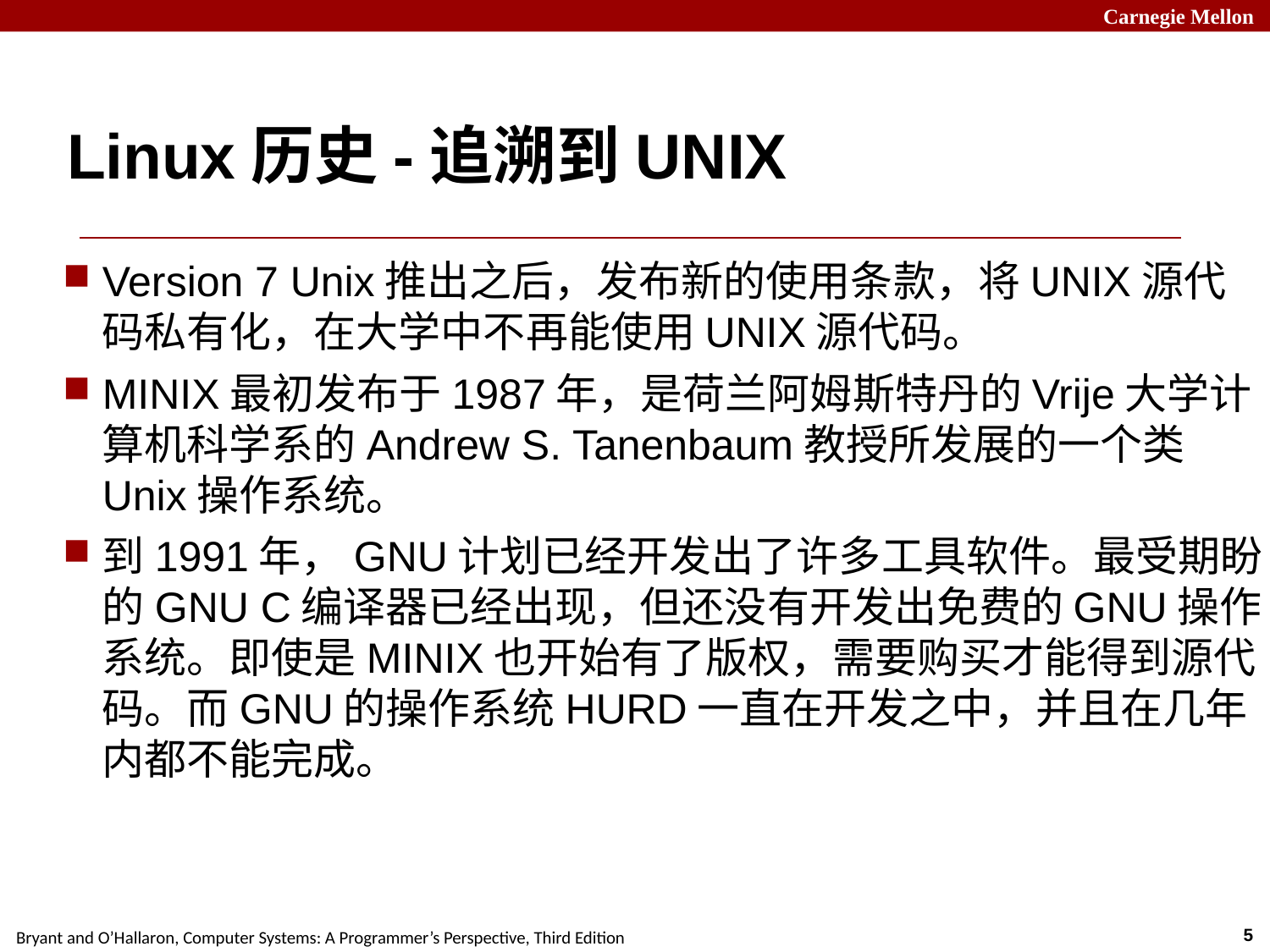

# Linux历史-追溯到UNIX
Version 7 Unix推出之后，发布新的使用条款，将UNIX源代码私有化，在大学中不再能使用UNIX源代码。
MINIX最初发布于1987年，是荷兰阿姆斯特丹的Vrije大学计算机科学系的Andrew S. Tanenbaum教授所发展的一个类Unix操作系统。
到1991年，GNU计划已经开发出了许多工具软件。最受期盼的GNU C编译器已经出现，但还没有开发出免费的GNU操作系统。即使是MINIX也开始有了版权，需要购买才能得到源代码。而GNU的操作系统HURD一直在开发之中，并且在几年内都不能完成。